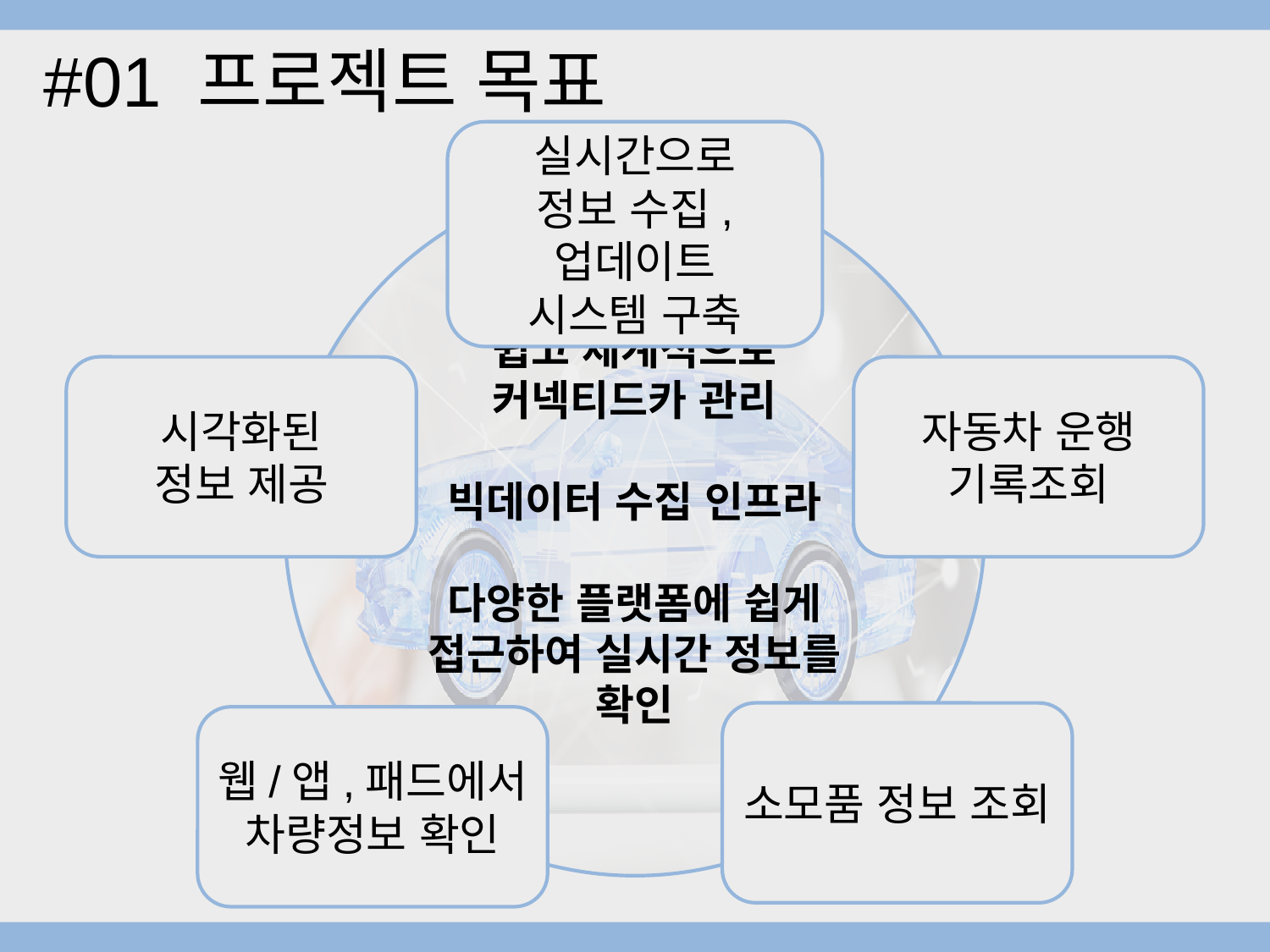

#01 프로젝트 목표
실시간으로
정보 수집, 업데이트
시스템 구축

쉽고 체계적으로
커넥티드카 관리

빅데이터 수집 인프라

다양한 플랫폼에 쉽게 접근하여 실시간 정보를 확인

시각화된
정보 제공
자동차 운행 기록조회
소모품 정보 조회
웹/앱,패드에서
차량정보 확인